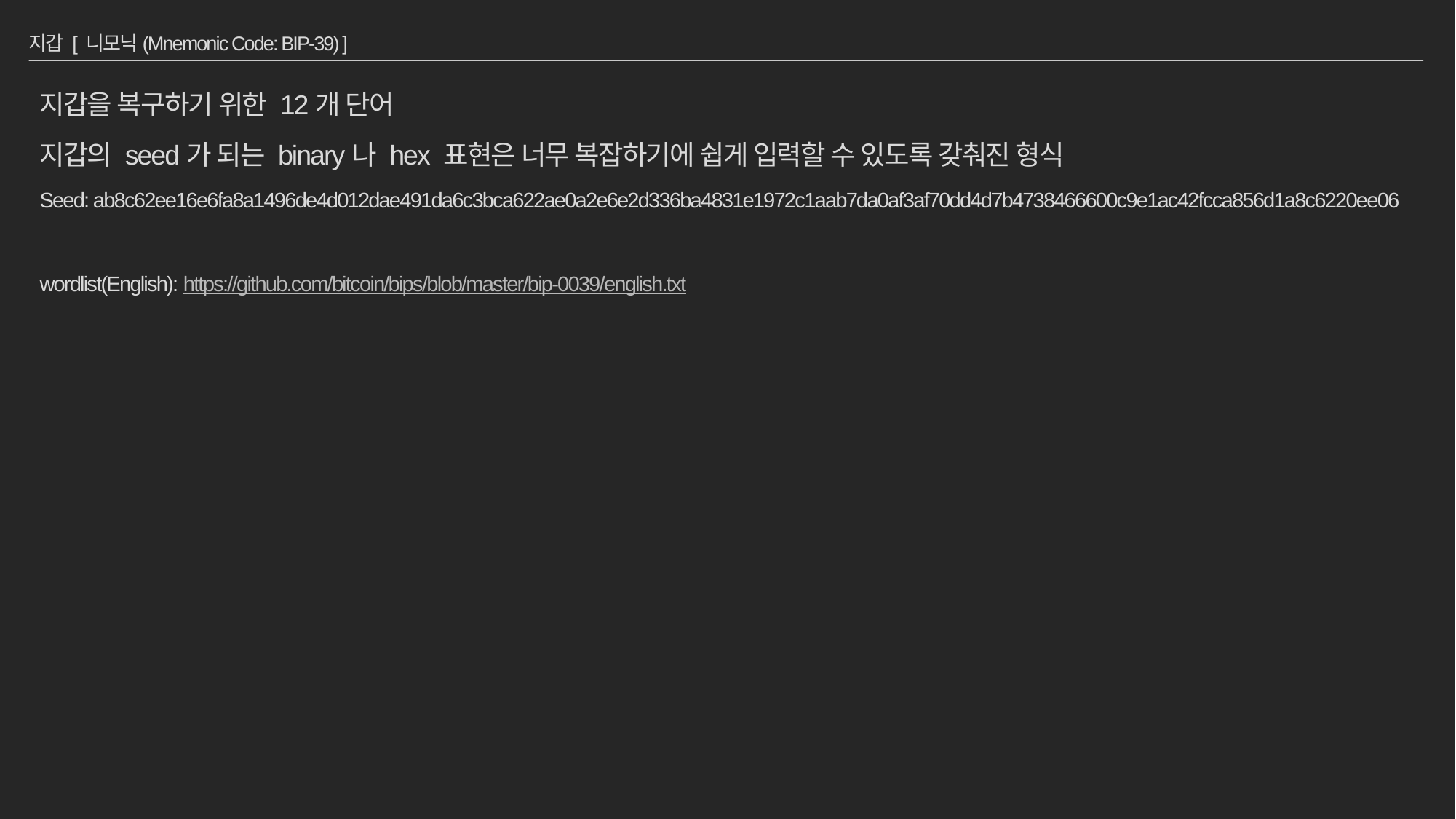

# 지갑 [ 니모닉(Mnemonic Code: BIP-39) ]
지갑을 복구하기 위한 12개 단어
지갑의 seed가 되는 binary나 hex 표현은 너무 복잡하기에 쉽게 입력할 수 있도록 갖춰진 형식
Seed: ab8c62ee16e6fa8a1496de4d012dae491da6c3bca622ae0a2e6e2d336ba4831e1972c1aab7da0af3af70dd4d7b4738466600c9e1ac42fcca856d1a8c6220ee06

wordlist(English): https://github.com/bitcoin/bips/blob/master/bip-0039/english.txt